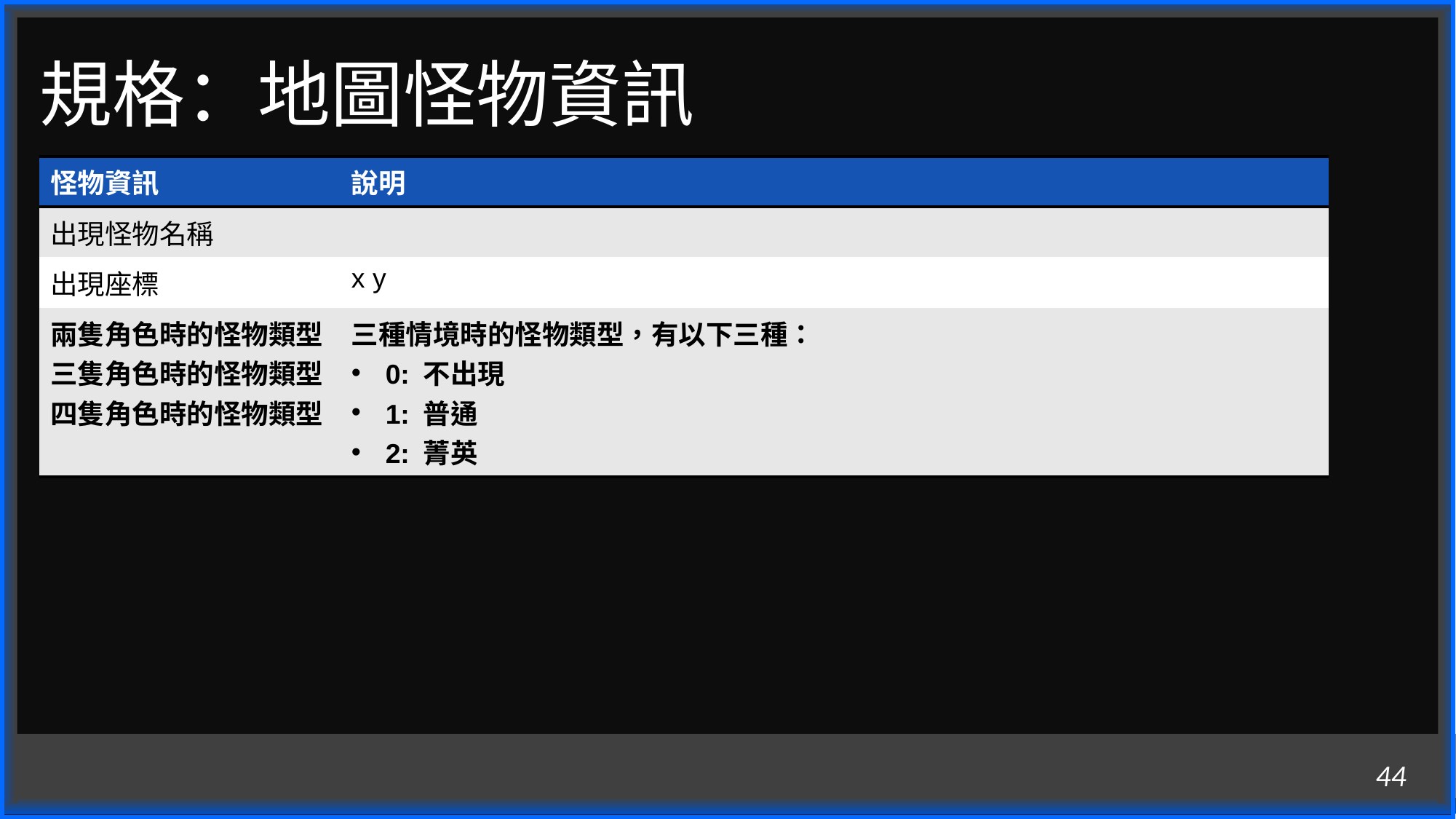

# 規格：地圖怪物資訊
| 怪物資訊 | 說明 |
| --- | --- |
| 出現怪物名稱 |  |
| 出現座標 | x y |
| 兩隻角色時的怪物類型 三隻角色時的怪物類型 四隻角色時的怪物類型 | 三種情境時的怪物類型，有以下三種： 0: 不出現 1: 普通 2: 菁英 |